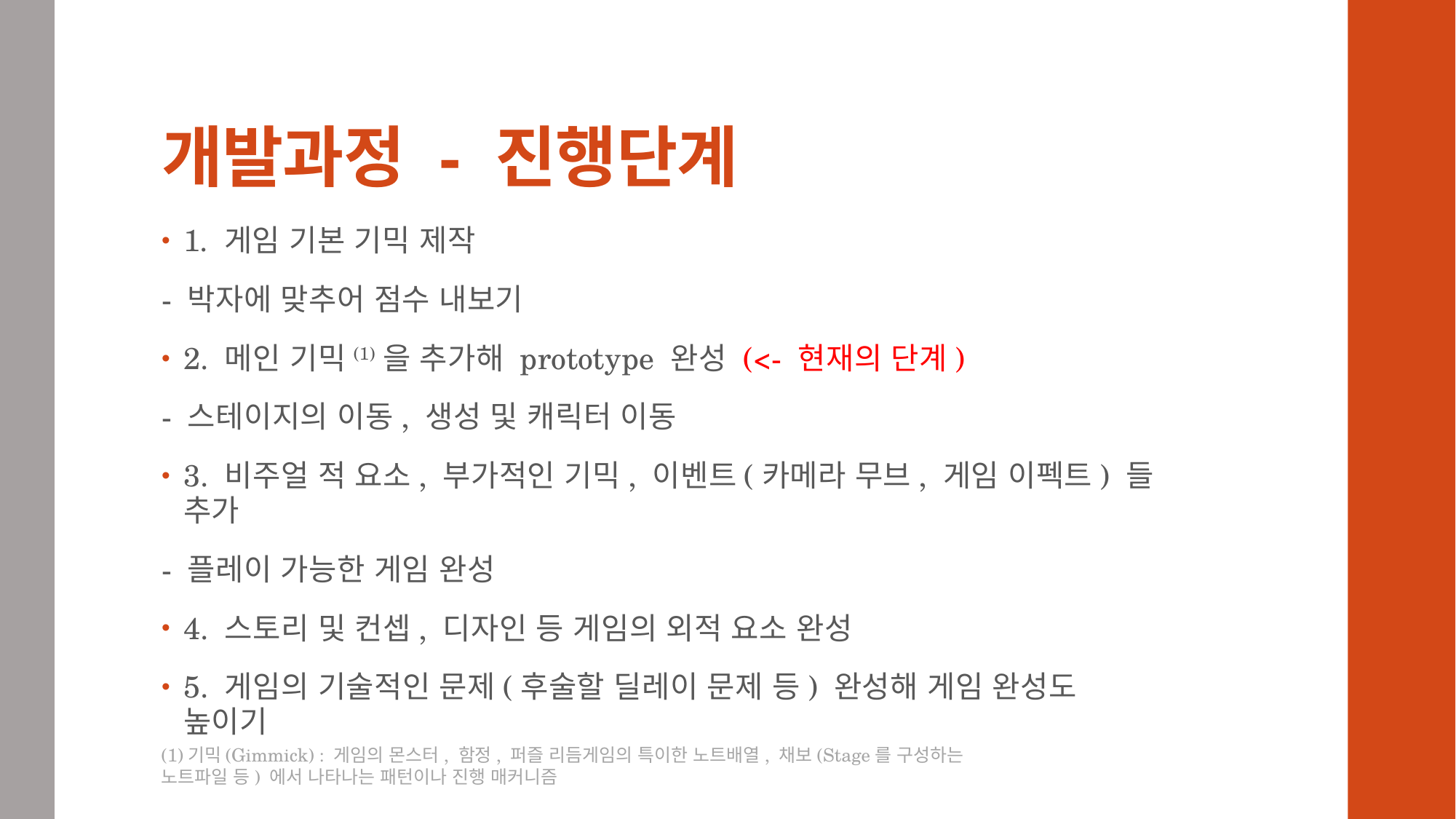

# 개발과정 - 진행단계
1. 게임 기본 기믹 제작
- 박자에 맞추어 점수 내보기
2. 메인 기믹(1)을 추가해 prototype 완성 (<- 현재의 단계)
- 스테이지의 이동, 생성 및 캐릭터 이동
3. 비주얼 적 요소, 부가적인 기믹, 이벤트(카메라 무브, 게임 이펙트) 들 추가
- 플레이 가능한 게임 완성
4. 스토리 및 컨셉, 디자인 등 게임의 외적 요소 완성
5. 게임의 기술적인 문제(후술할 딜레이 문제 등) 완성해 게임 완성도 높이기

(1)기믹(Gimmick) : 게임의 몬스터, 함정, 퍼즐 리듬게임의 특이한 노트배열, 채보(Stage를 구성하는 노트파일 등) 에서 나타나는 패턴이나 진행 매커니즘